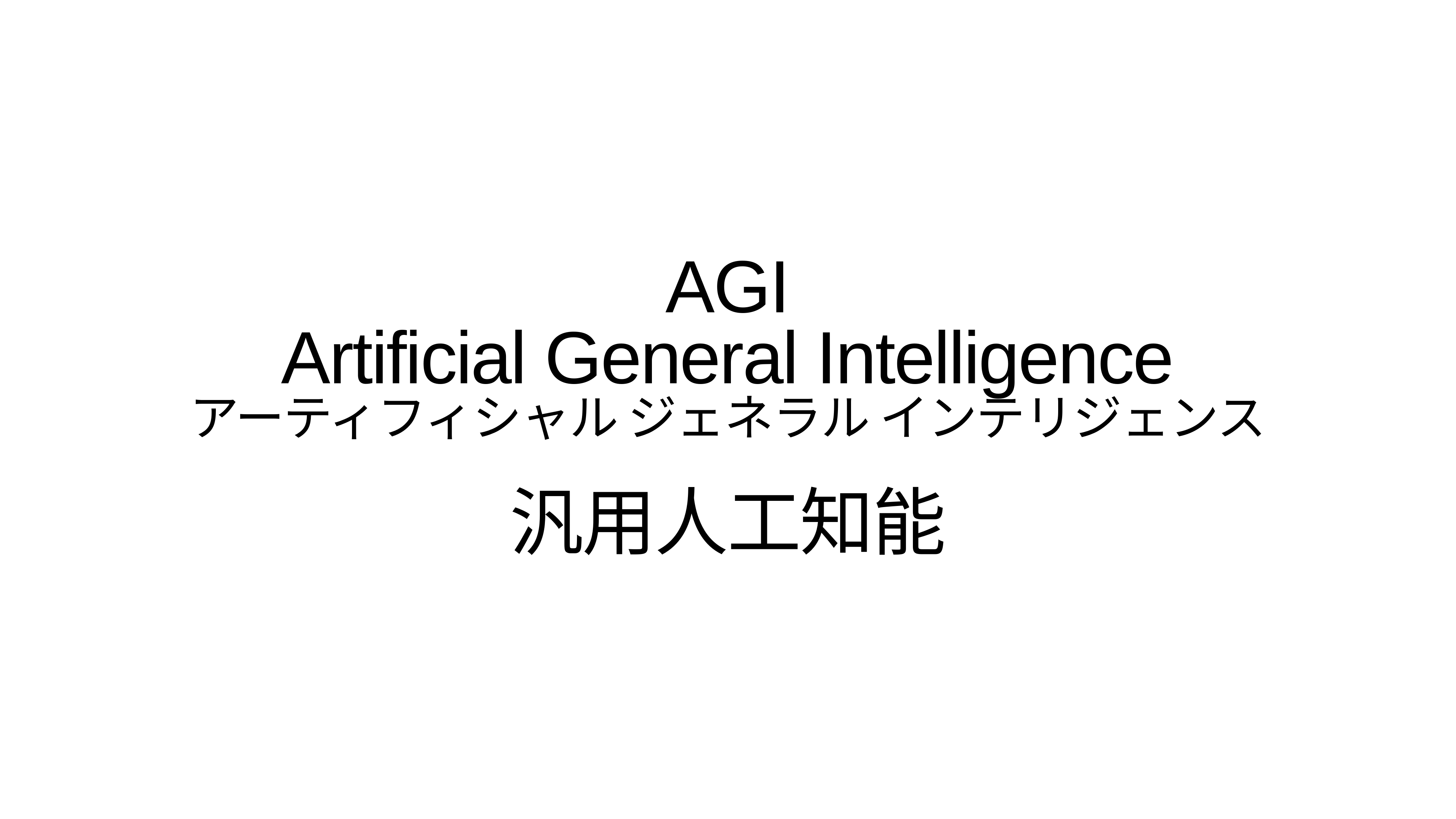

# AGI
Artificial General Intelligence
アーティフィシャル ジェネラル インテリジェンス

汎用人工知能